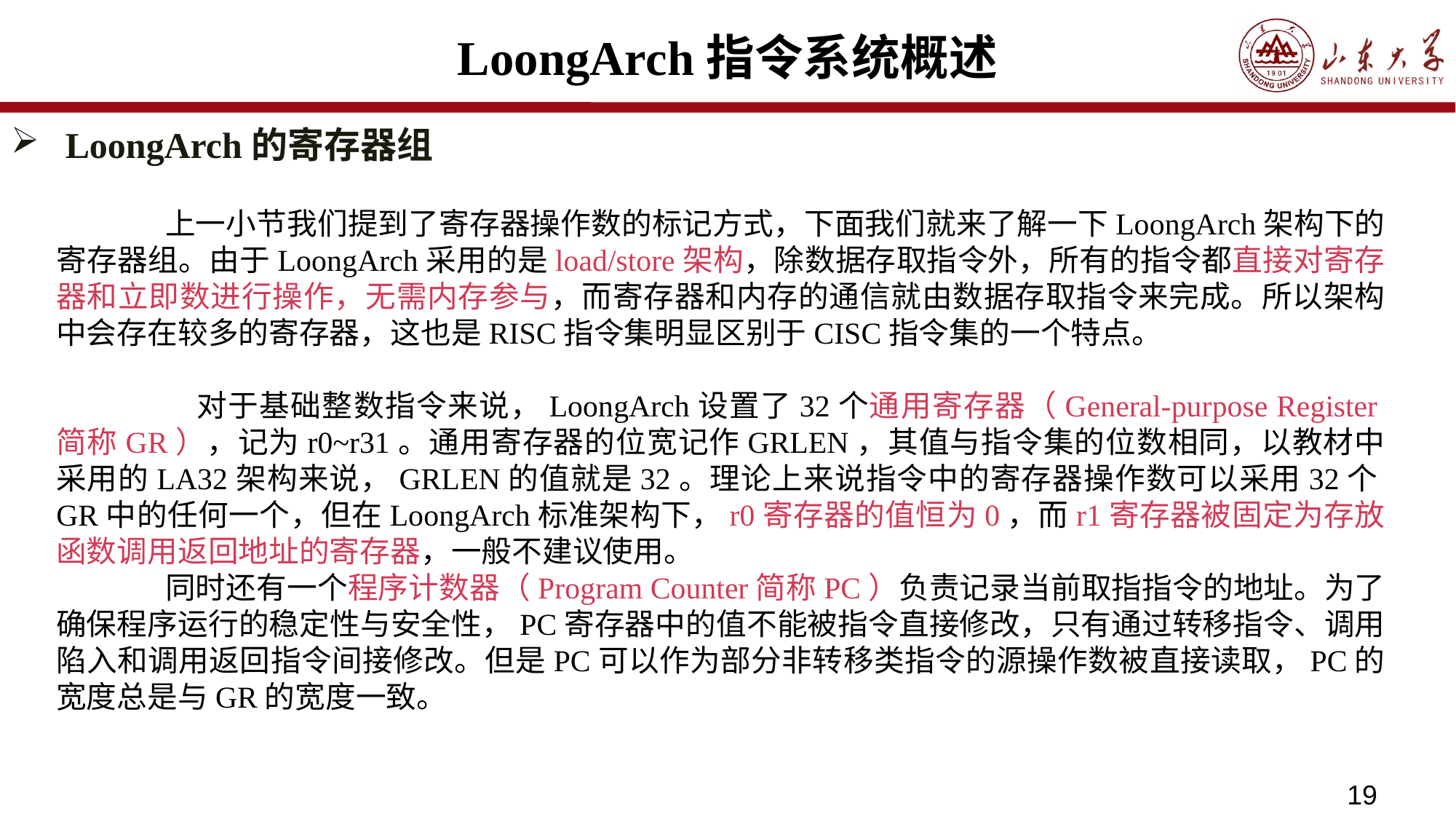

# LoongArch指令系统概述
LoongArch的寄存器组
	上一小节我们提到了寄存器操作数的标记方式，下面我们就来了解一下LoongArch架构下的寄存器组。由于LoongArch采用的是load/store架构，除数据存取指令外，所有的指令都直接对寄存器和立即数进行操作，无需内存参与，而寄存器和内存的通信就由数据存取指令来完成。所以架构中会存在较多的寄存器，这也是RISC指令集明显区别于CISC指令集的一个特点。

	   对于基础整数指令来说，LoongArch设置了32个通用寄存器（General-purpose Register简称GR），记为r0~r31。通用寄存器的位宽记作GRLEN，其值与指令集的位数相同，以教材中采用的LA32架构来说，GRLEN的值就是32。理论上来说指令中的寄存器操作数可以采用32个GR中的任何一个，但在LoongArch标准架构下，r0寄存器的值恒为0，而r1寄存器被固定为存放函数调用返回地址的寄存器，一般不建议使用。
	同时还有一个程序计数器（Program Counter简称PC）负责记录当前取指指令的地址。为了确保程序运行的稳定性与安全性，PC寄存器中的值不能被指令直接修改，只有通过转移指令、调用陷入和调用返回指令间接修改。但是PC可以作为部分非转移类指令的源操作数被直接读取，PC的宽度总是与GR的宽度一致。
19